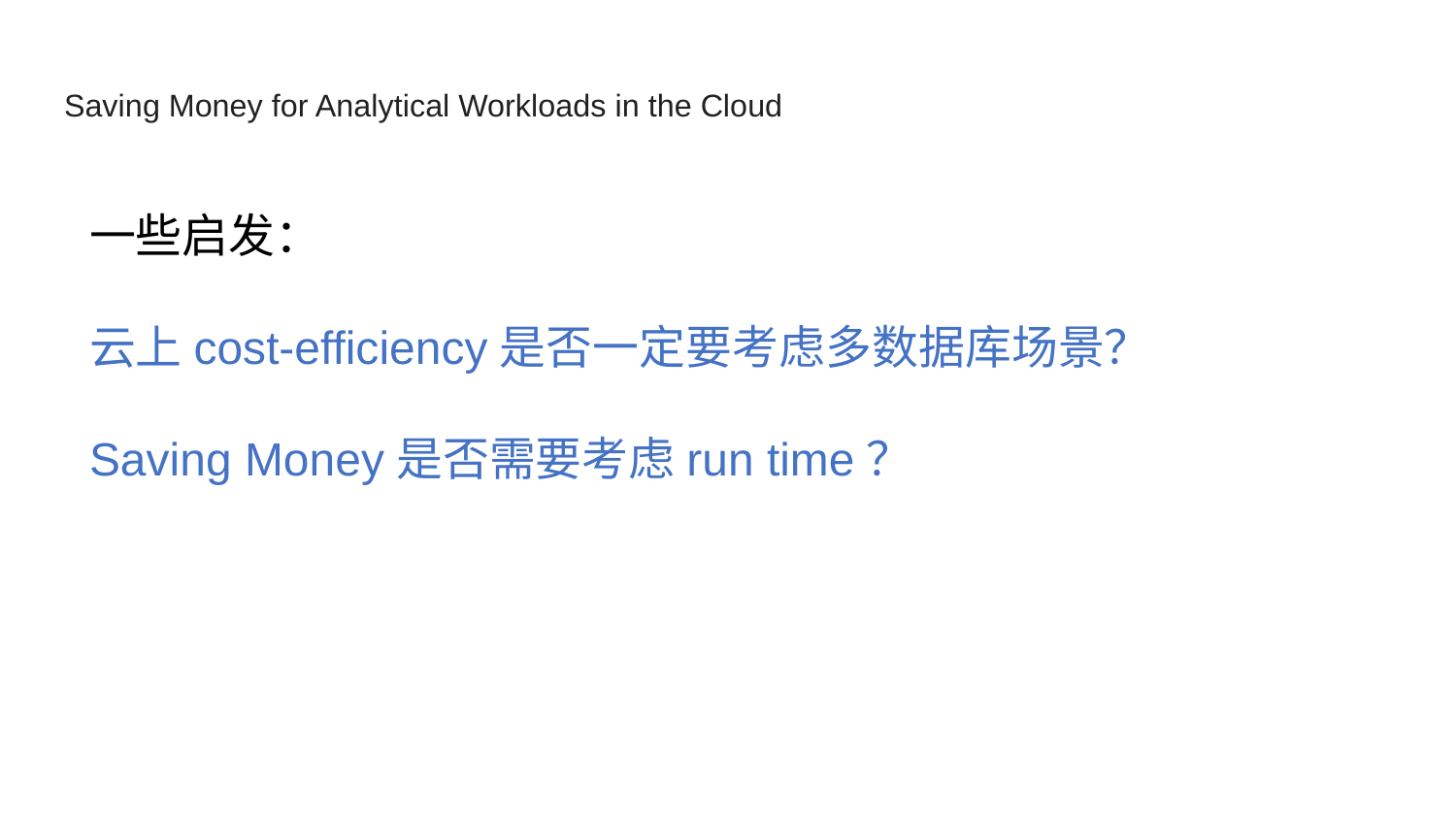

# Saving Money for Analytical Workloads in the Cloud

一些启发：

云上cost-efficiency是否一定要考虑多数据库场景？

Saving Money是否需要考虑run time？